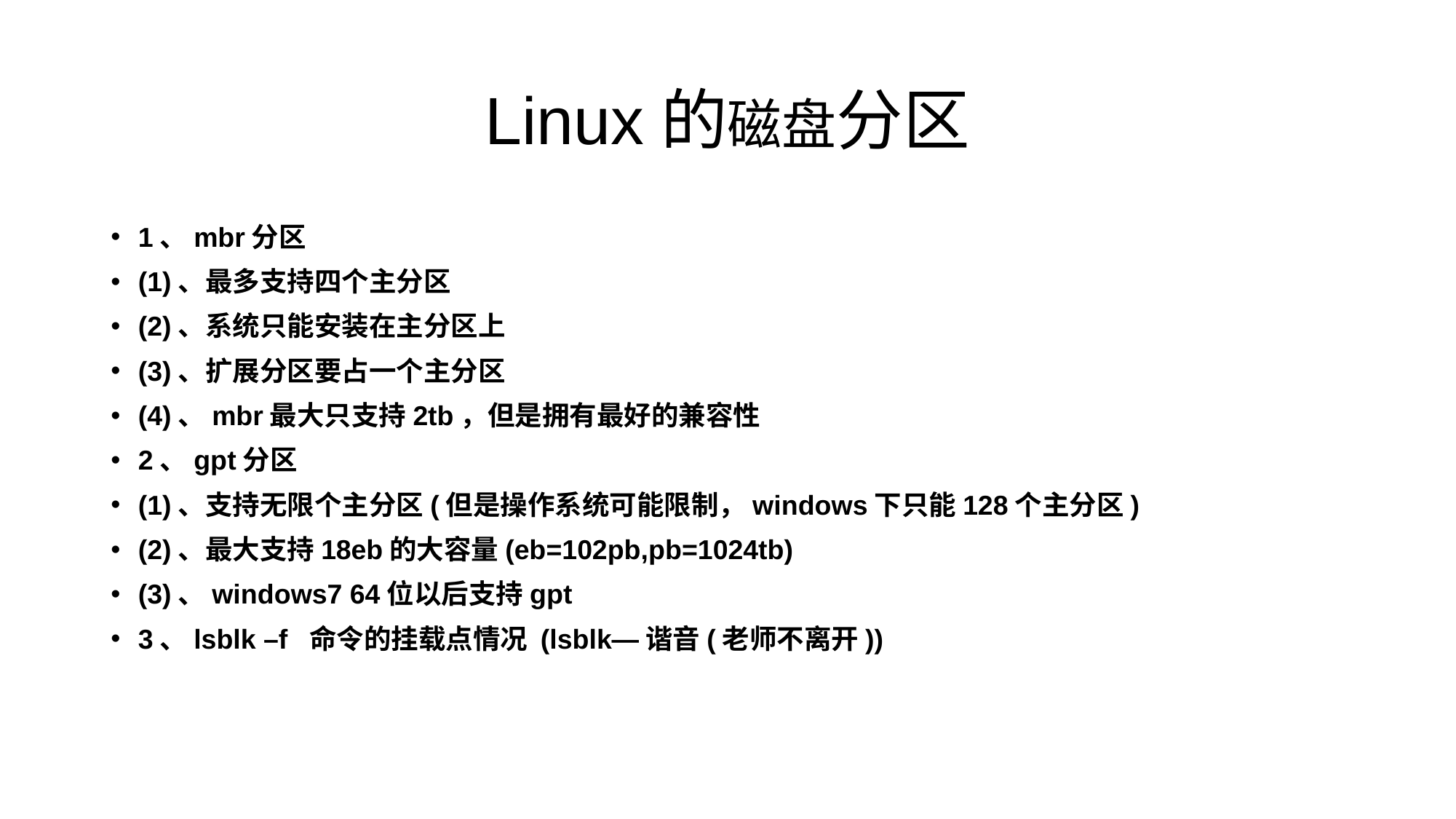

# Linux的磁盘分区
1、mbr分区
(1)、最多支持四个主分区
(2)、系统只能安装在主分区上
(3)、扩展分区要占一个主分区
(4)、mbr最大只支持2tb，但是拥有最好的兼容性
2、gpt分区
(1)、支持无限个主分区(但是操作系统可能限制，windows下只能128个主分区)
(2)、最大支持18eb的大容量(eb=102pb,pb=1024tb)
(3)、windows7 64位以后支持gpt
3、lsblk –f  命令的挂载点情况 (lsblk—谐音(老师不离开))